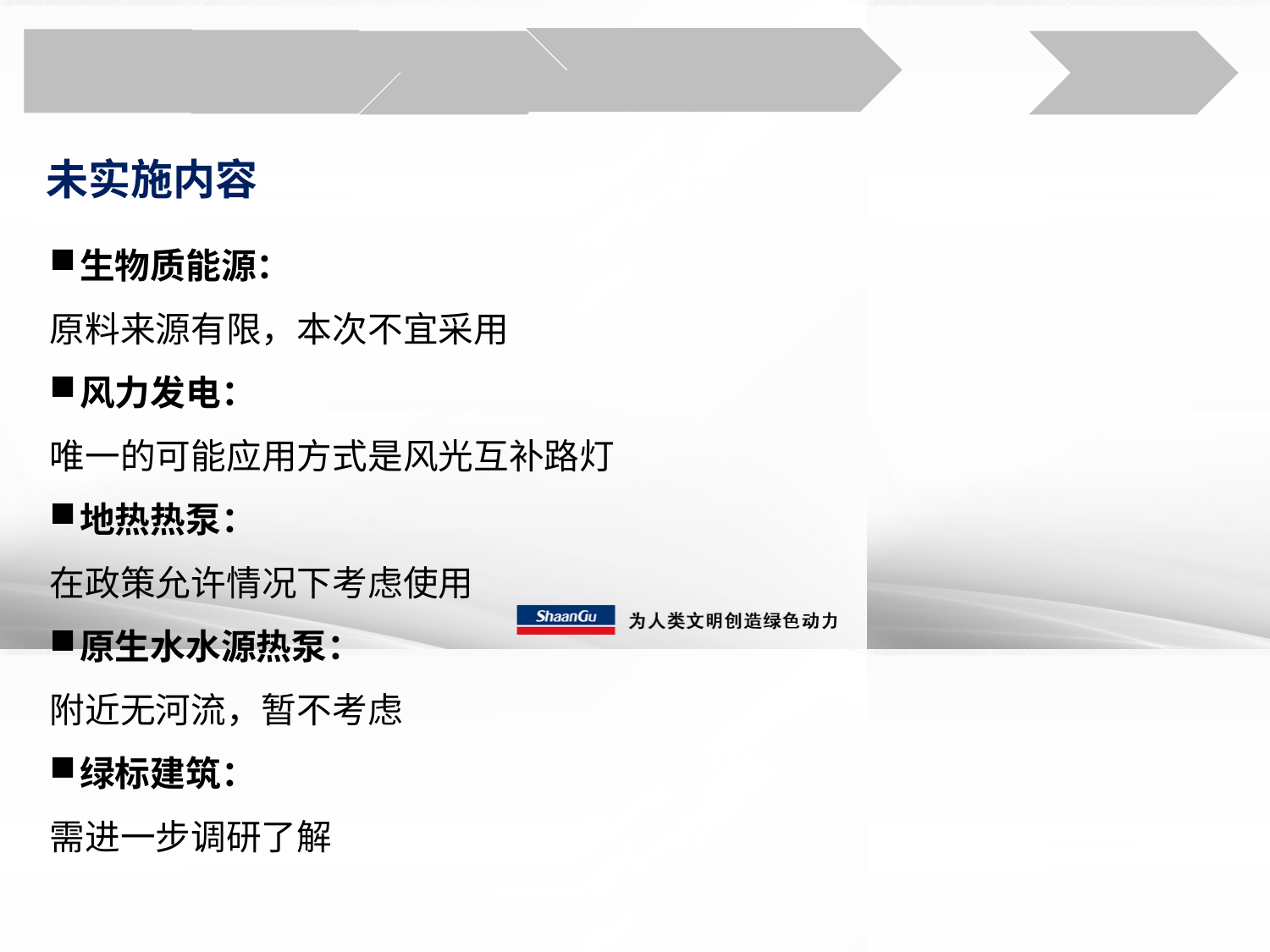

未实施内容
生物质能源：
原料来源有限，本次不宜采用
风力发电：
唯一的可能应用方式是风光互补路灯
地热热泵：
在政策允许情况下考虑使用
原生水水源热泵：
附近无河流，暂不考虑
绿标建筑：
需进一步调研了解